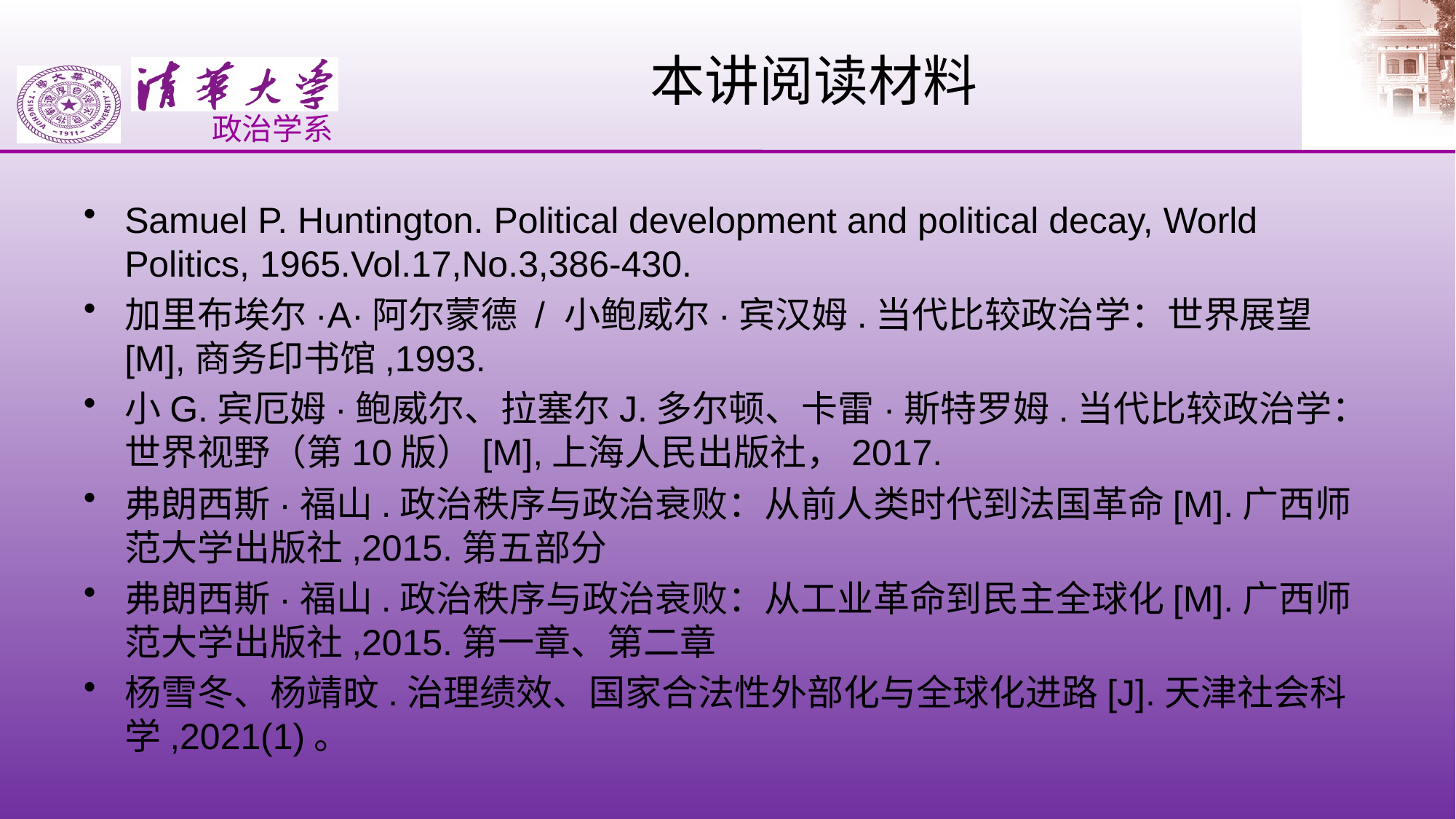

# 本讲阅读材料
Samuel P. Huntington. Political development and political decay, World Politics, 1965.Vol.17,No.3,386-430.
加里布埃尔·A·阿尔蒙德 / 小鲍威尔·宾汉姆.当代比较政治学：世界展望[M],商务印书馆,1993.
小G.宾厄姆·鲍威尔、拉塞尔J.多尔顿、卡雷·斯特罗姆.当代比较政治学：世界视野（第10版）[M],上海人民出版社，2017.
弗朗西斯·福山.政治秩序与政治衰败：从前人类时代到法国革命[M].广西师范大学出版社,2015.第五部分
弗朗西斯·福山.政治秩序与政治衰败：从工业革命到民主全球化[M].广西师范大学出版社,2015.第一章、第二章
杨雪冬、杨靖旼.治理绩效、国家合法性外部化与全球化进路[J].天津社会科学,2021(1)。